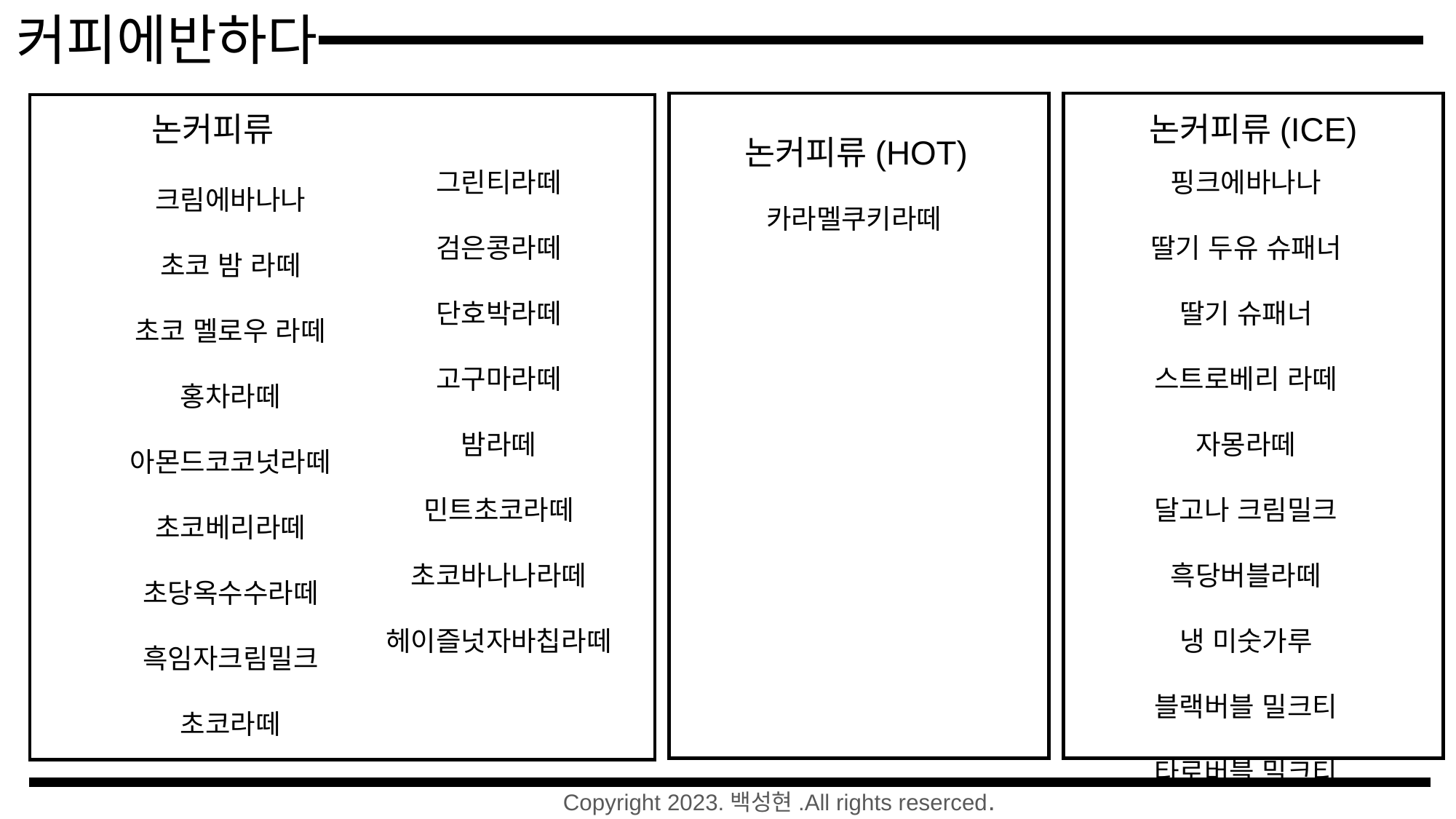

커피에반하다

논커피류
논커피류(ICE)
논커피류(HOT)
핑크에바나나

딸기 두유 슈패너

딸기 슈패너

스트로베리 라떼

자몽라떼

달고나 크림밀크

흑당버블라떼

냉 미숫가루

블랙버블 밀크티

타로버블 밀크티
그린티라떼

검은콩라떼

단호박라떼

고구마라떼

밤라떼

민트초코라떼

초코바나나라떼

헤이즐넛자바칩라떼

크림에바나나

초코 밤 라떼

초코 멜로우 라떼

홍차라떼

아몬드코코넛라떼

초코베리라떼

초당옥수수라떼

흑임자크림밀크

초코라떼
카라멜쿠키라떼

Copyright 2023.백성현.All rights reserced.